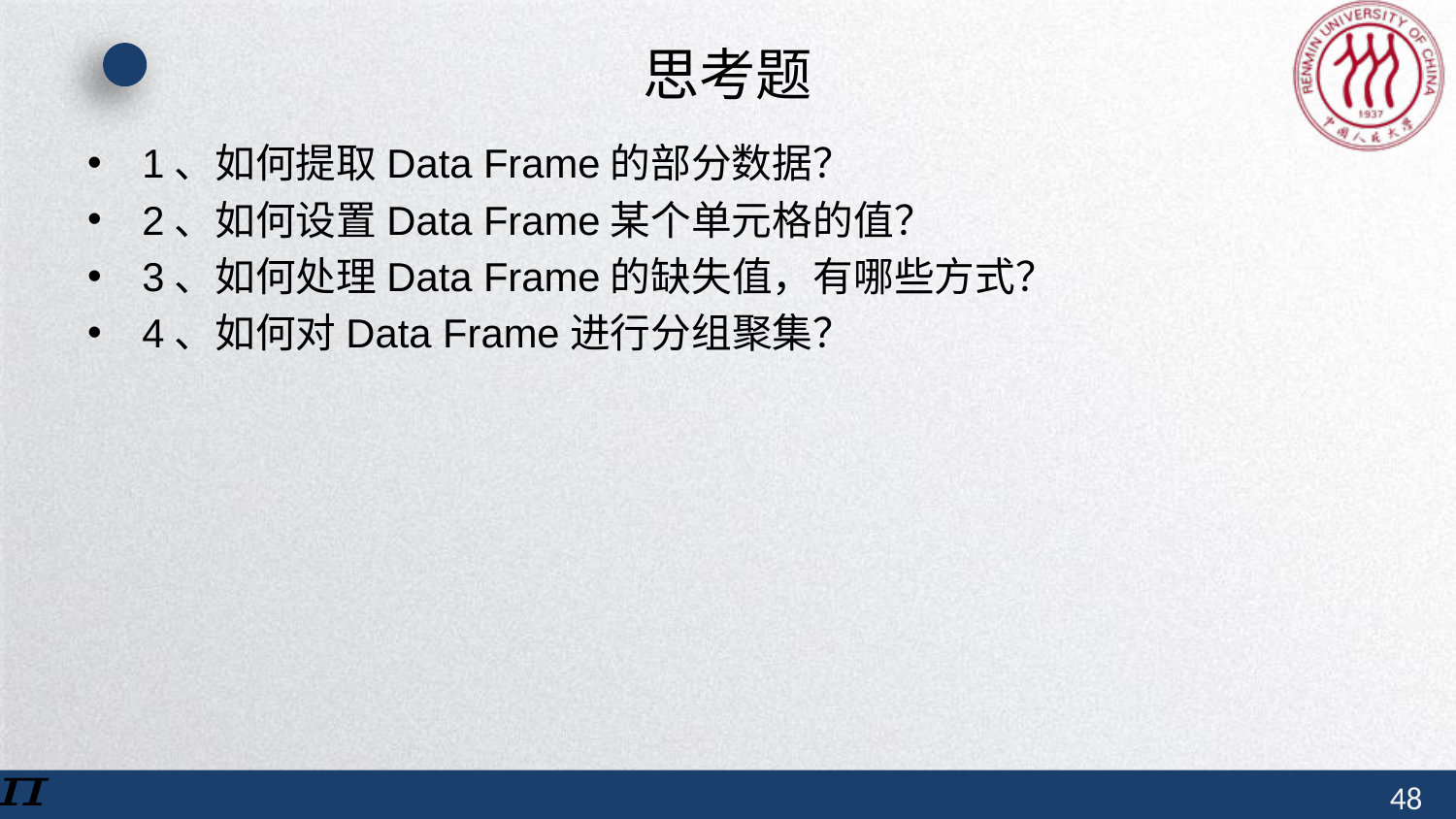

# 思考题
1、如何提取Data Frame的部分数据？
2、如何设置Data Frame某个单元格的值？
3、如何处理Data Frame的缺失值，有哪些方式？
4、如何对Data Frame进行分组聚集？